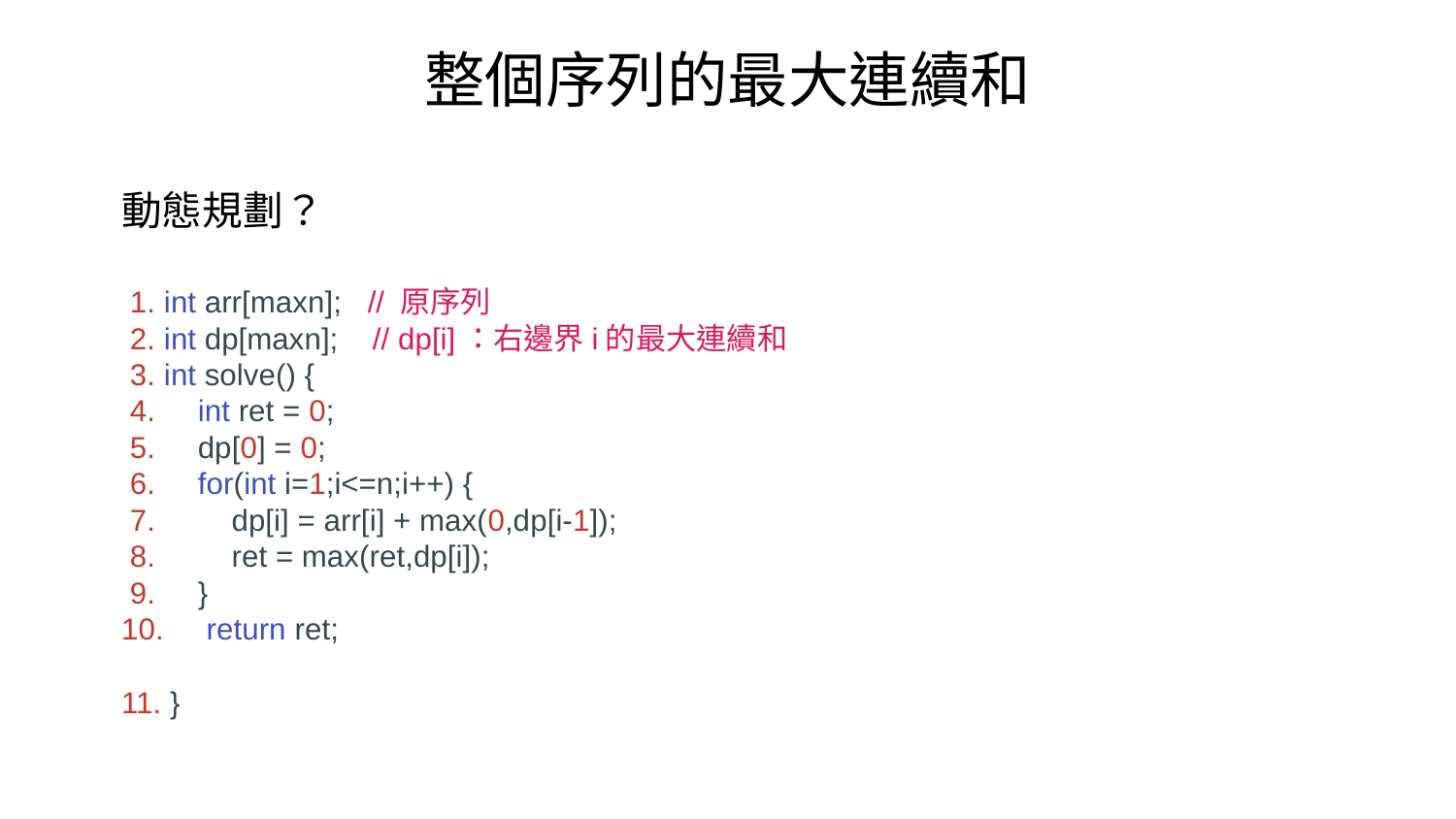

整個序列的最大連續和
動態規劃？

 1. int arr[maxn];   // 原序列
 2. int dp[maxn];    // dp[i]：右邊界i的最大連續和
 3. int solve() {
 4.     int ret = 0;
 5.     dp[0] = 0;
 6.     for(int i=1;i<=n;i++) {
 7.         dp[i] = arr[i] + max(0,dp[i-1]);
 8.         ret = max(ret,dp[i]);
 9.     }
10.     return ret;
11. }